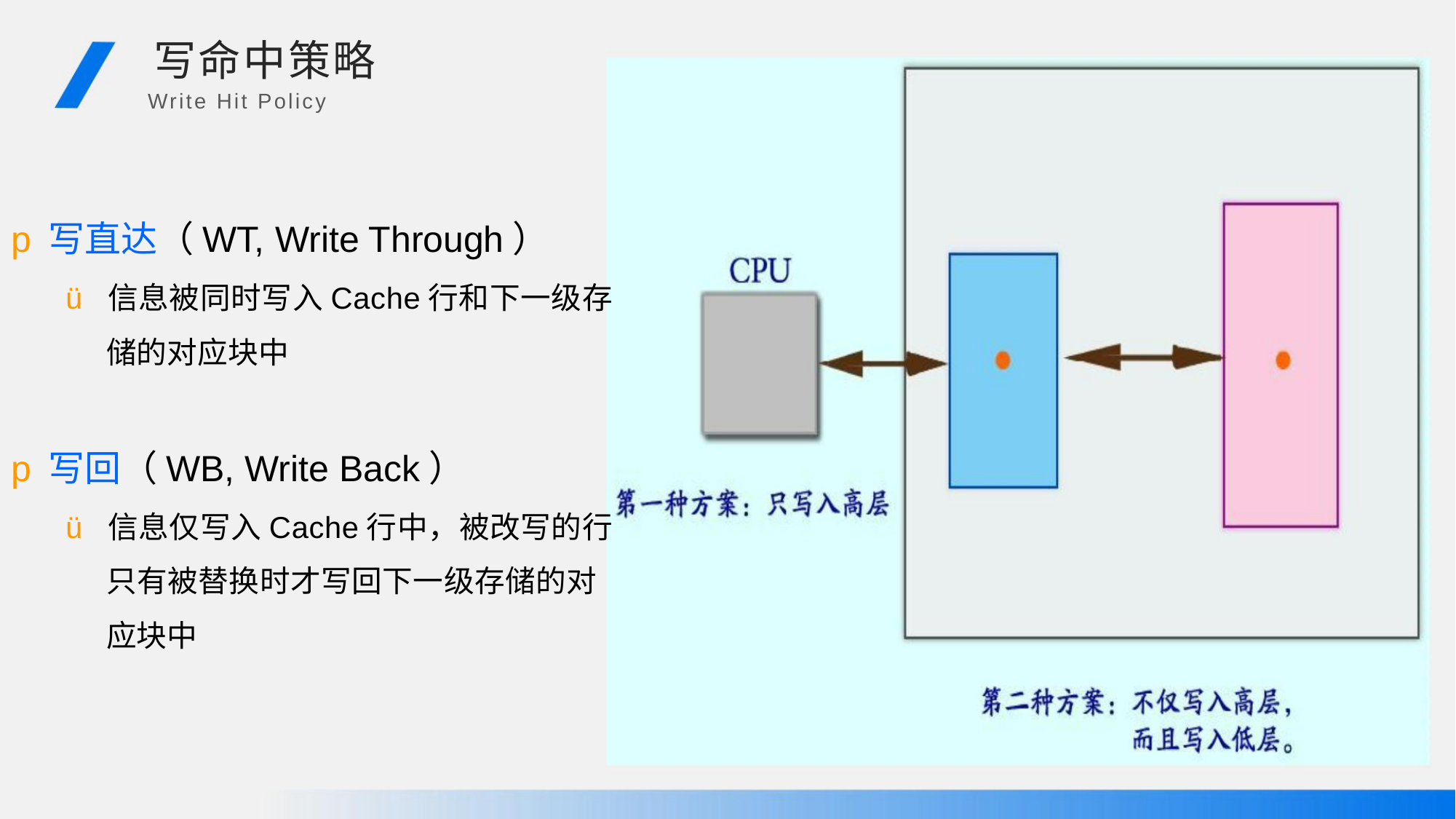

写命中策略
Write Hit Policy
p写直达（WT, Write Through）
ü 信息被同时写入Cache行和下一级存
储的对应块中
p写回（WB, Write Back）
ü 信息仅写入Cache行中，被改写的行
只有被替换时才写回下一级存储的对
应块中